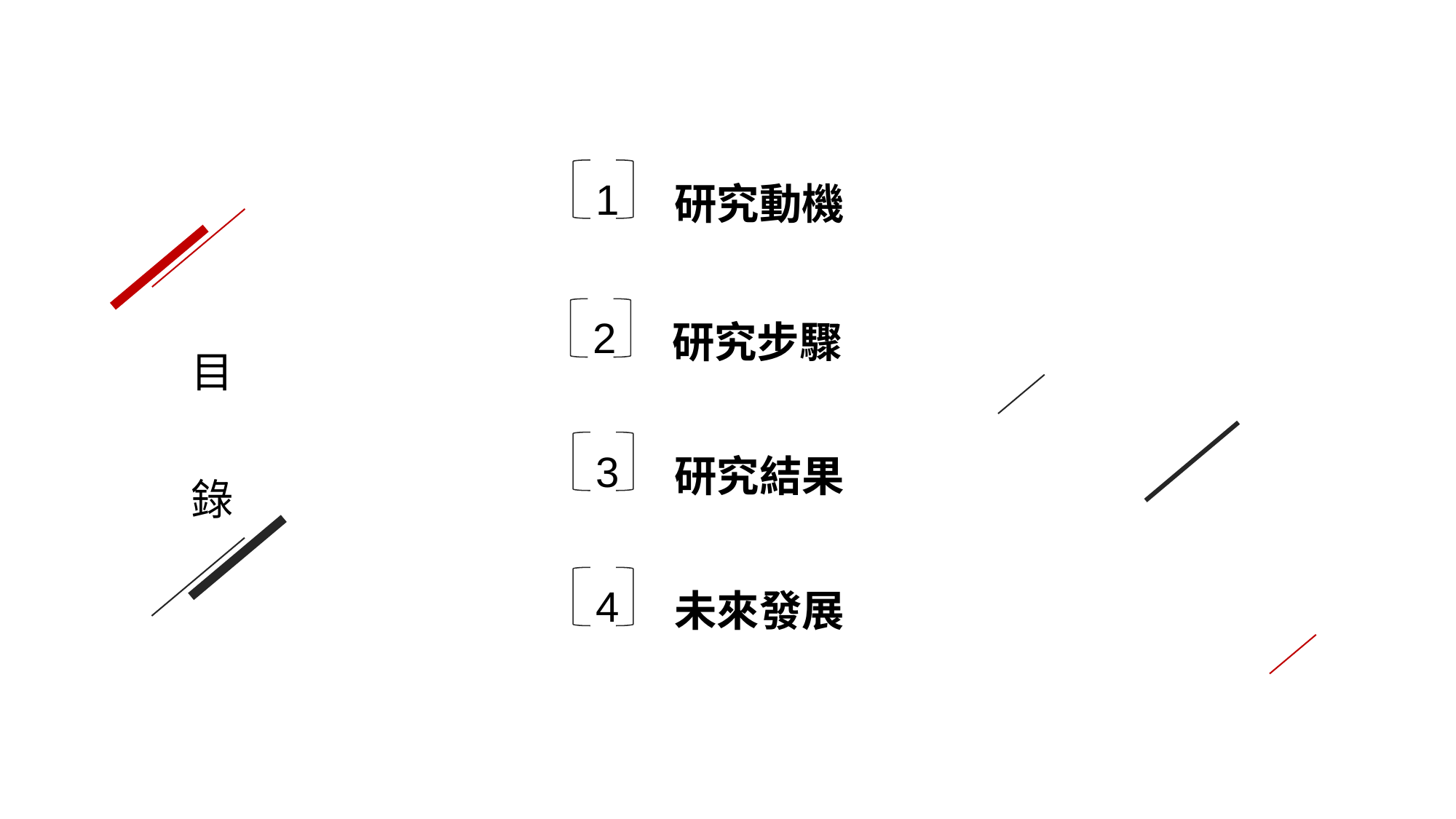

1
研究動機
目
錄

2
研究步驟

3
研究結果

4
未來發展